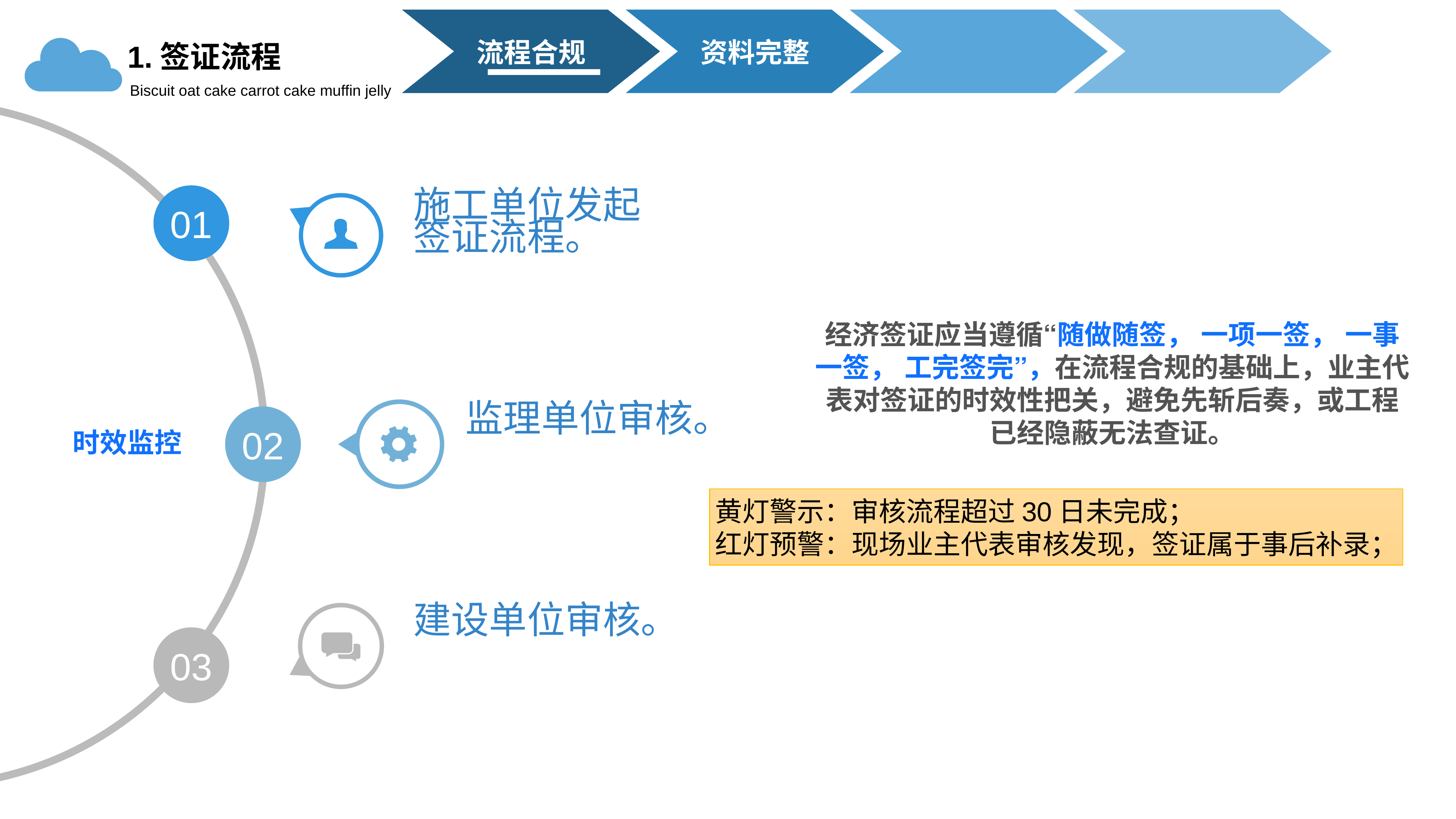

流程合规
资料完整

1.签证流程

Biscuit oat cake carrot cake muffin jelly

01
施工单位发起签证流程。
经济签证应当遵循“随做随签， 一项一签， 一事一签， 工完签完”，在流程合规的基础上，业主代表对签证的时效性把关，避免先斩后奏，或工程已经隐蔽无法查证。

02
监理单位审核。
时效监控
黄灯警示：审核流程超过30日未完成；
红灯预警：现场业主代表审核发现，签证属于事后补录；

建设单位审核。
03
82